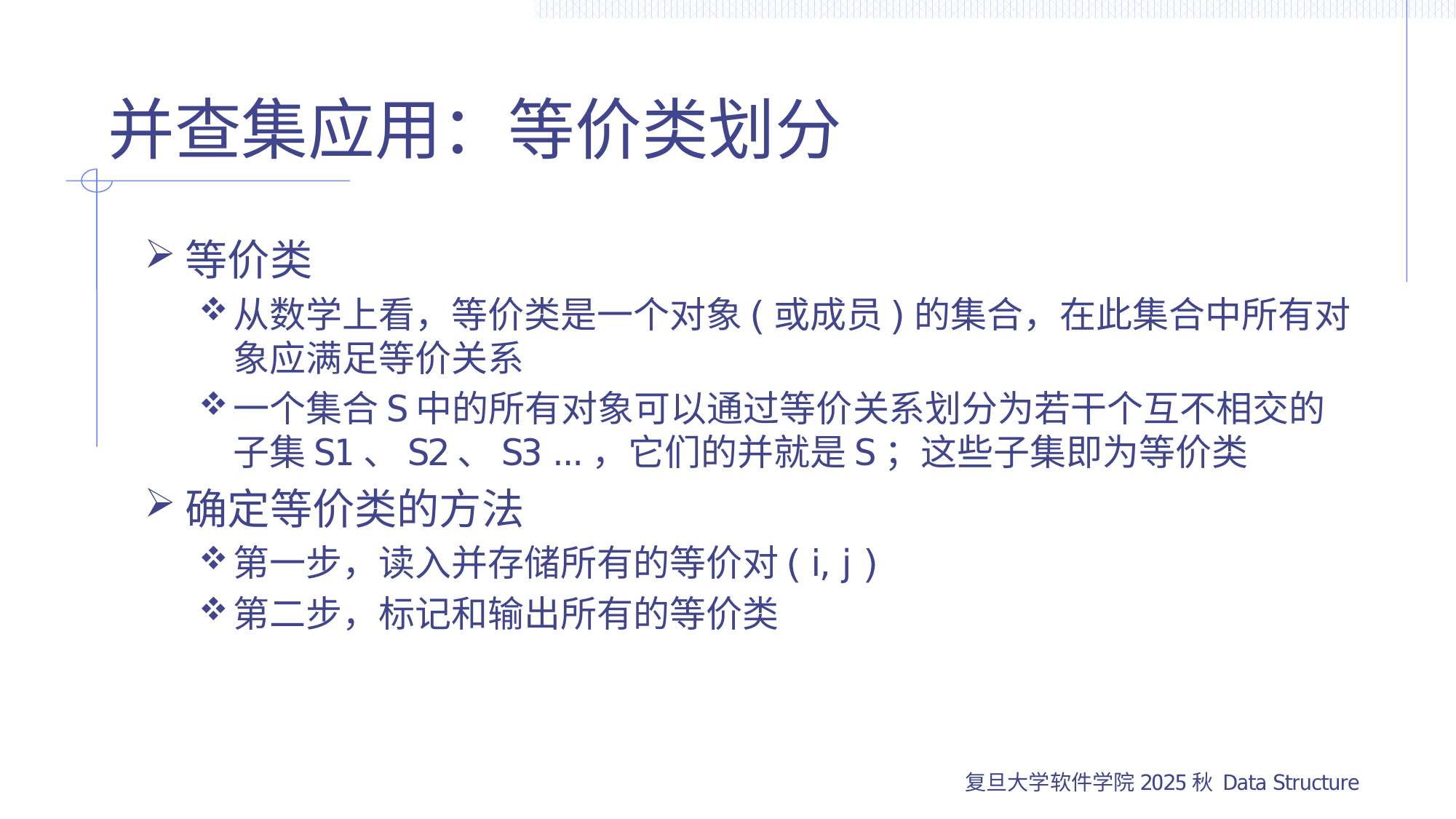

# 并查集应用：等价类划分
等价类
从数学上看，等价类是一个对象(或成员)的集合，在此集合中所有对象应满足等价关系
一个集合S中的所有对象可以通过等价关系划分为若干个互不相交的子集S1、S2、S3 …，它们的并就是S；这些子集即为等价类
确定等价类的方法
第一步，读入并存储所有的等价对( i, j )
第二步，标记和输出所有的等价类